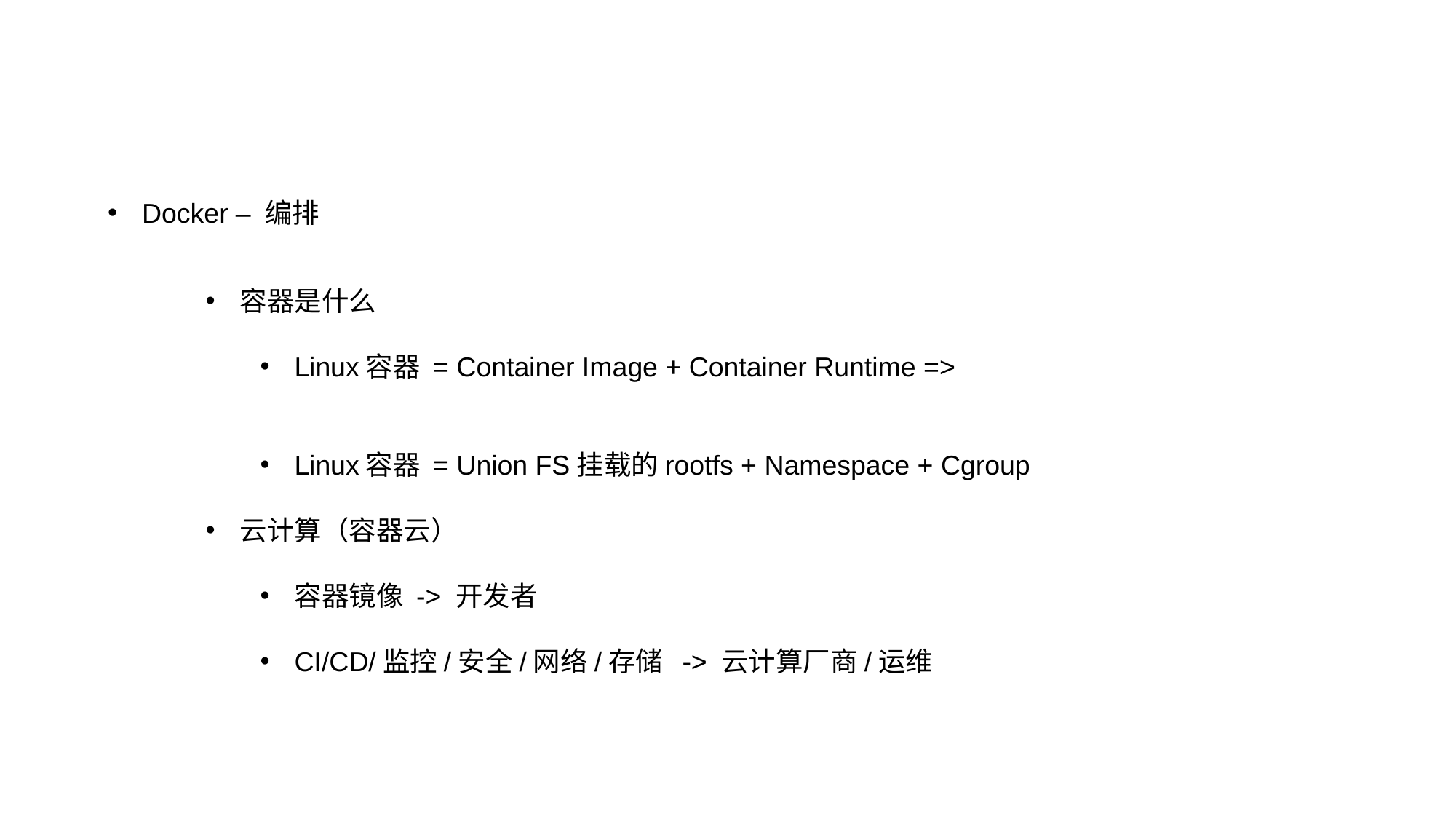

Docker – 编排
容器是什么

Linux容器 = Container Image + Container Runtime =>

Linux容器 = Union FS挂载的rootfs + Namespace + Cgroup

云计算（容器云）

容器镜像 -> 开发者

CI/CD/监控/安全/网络/存储  -> 云计算厂商/运维